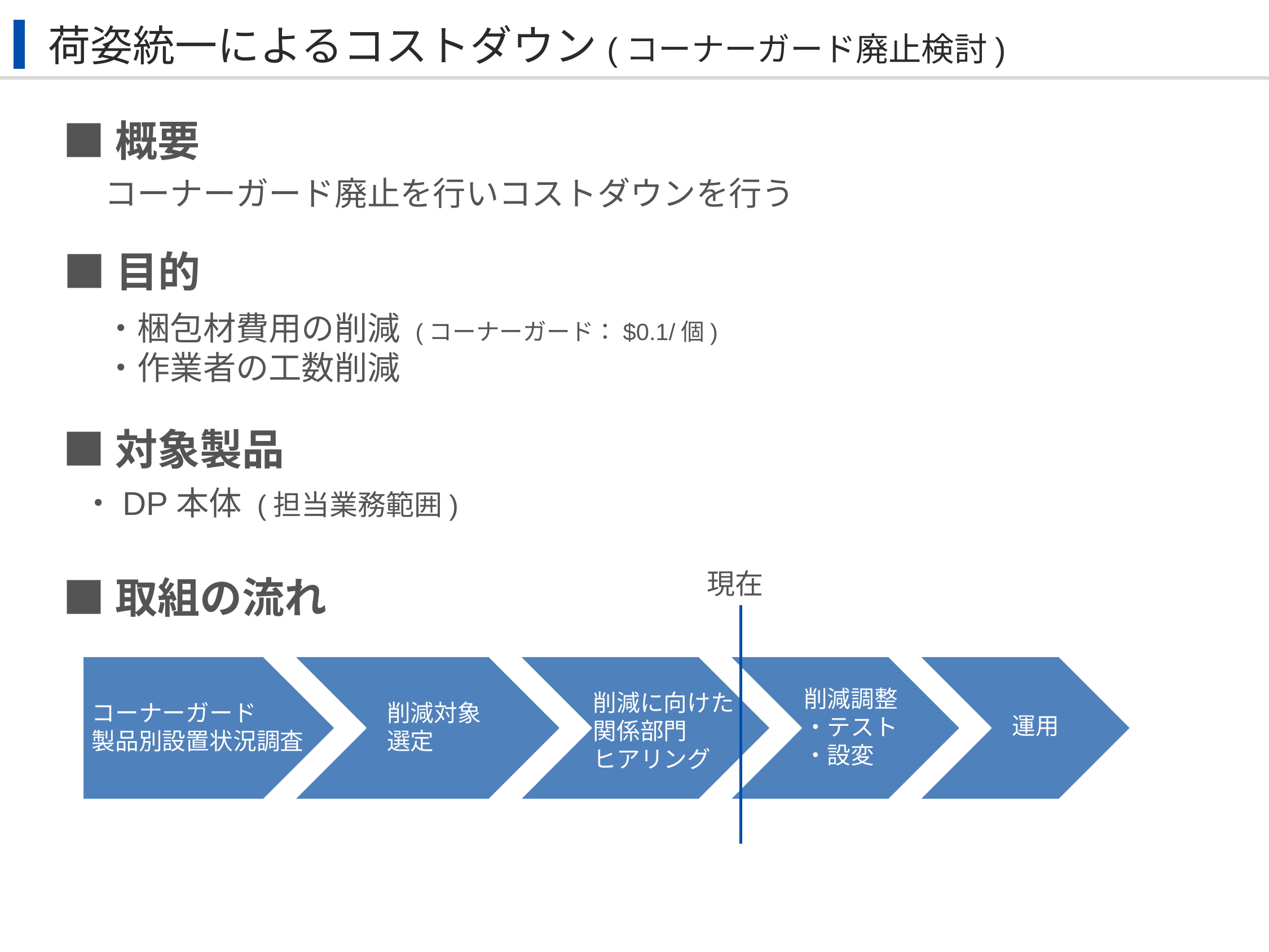

荷姿統一によるコストダウン(コーナーガード廃止検討)

■概要
コーナーガード廃止を行いコストダウンを行う
■目的
・梱包材費用の削減 (コーナーガード：$0.1/個)
・作業者の工数削減
■対象製品
・DP本体 (担当業務範囲)
現在
■取組の流れ

削減調整
・テスト
・設変
削減に向けた
関係部門
ヒアリング
コーナーガード
製品別設置状況調査
削減対象
選定
運用